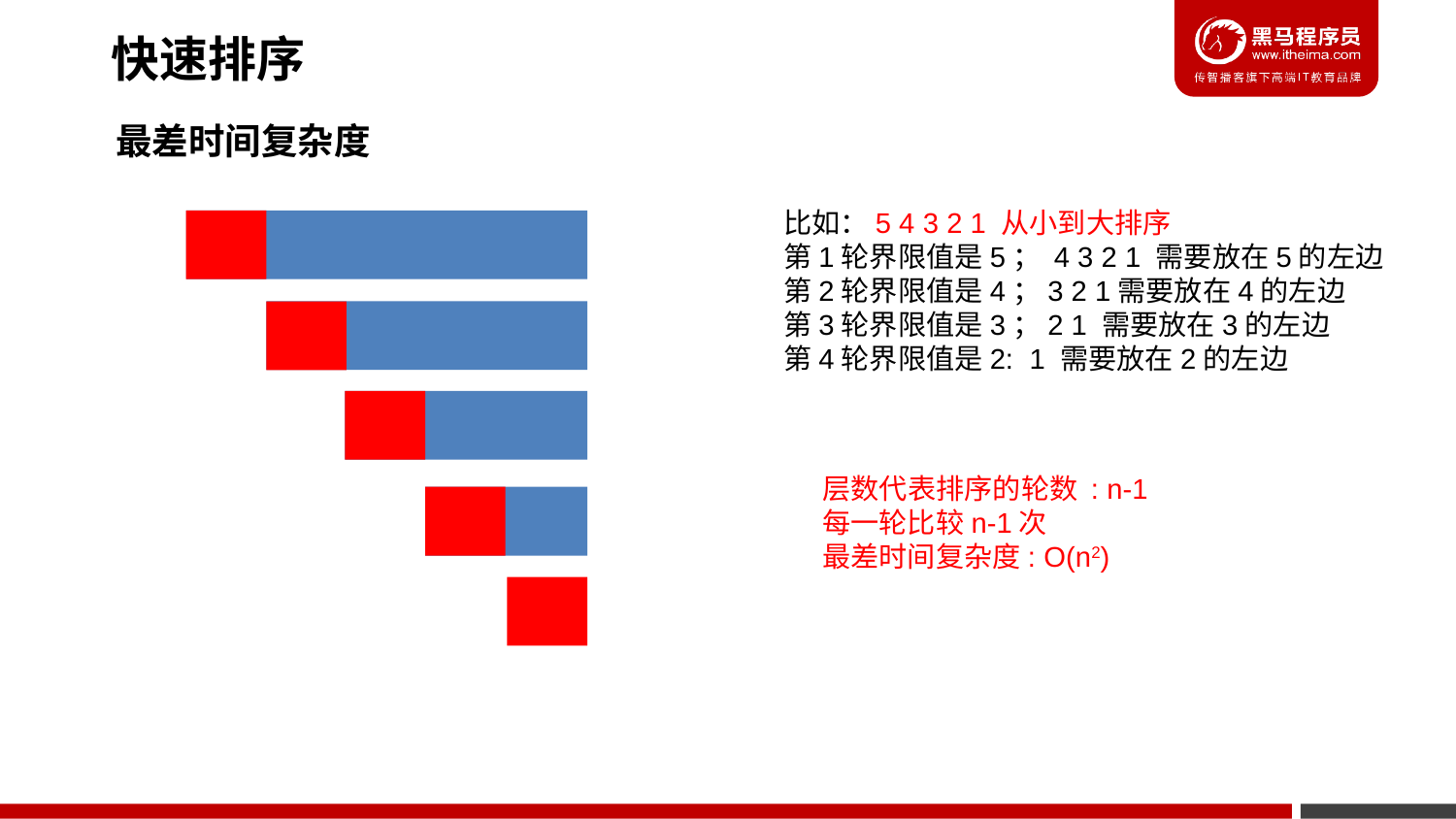

快速排序
最差时间复杂度
比如：5 4 3 2 1 从小到大排序
第1轮界限值是5； 4 3 2 1 需要放在5的左边
第2轮界限值是4；3 2 1需要放在4的左边
第3轮界限值是3；2 1 需要放在3的左边
第4轮界限值是2:  1 需要放在2的左边

层数代表排序的轮数 : n-1
每一轮比较n-1次
最差时间复杂度: O(n2)